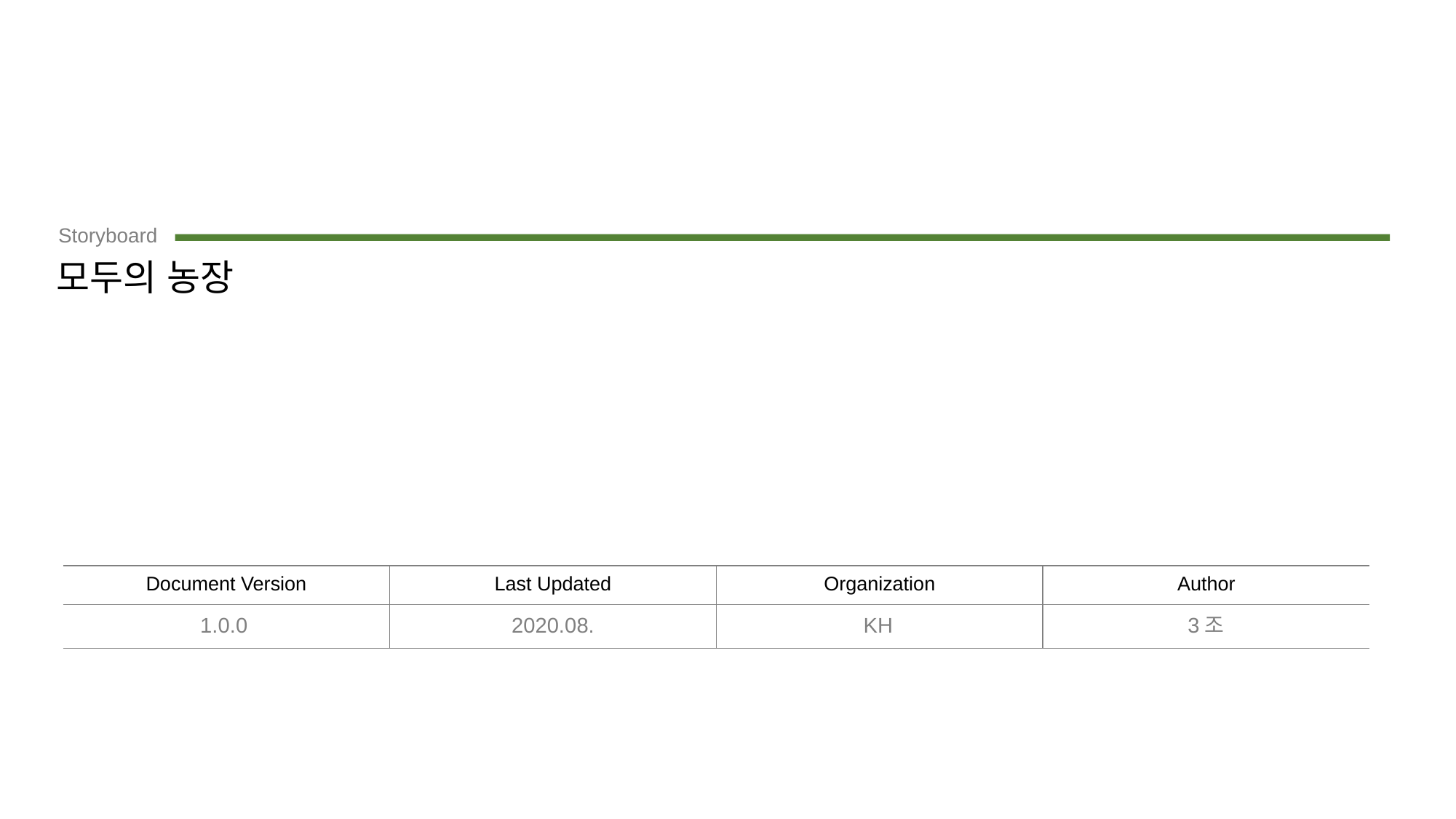

# 모두의 농장
1.0.0
2020.08.
KH
3조